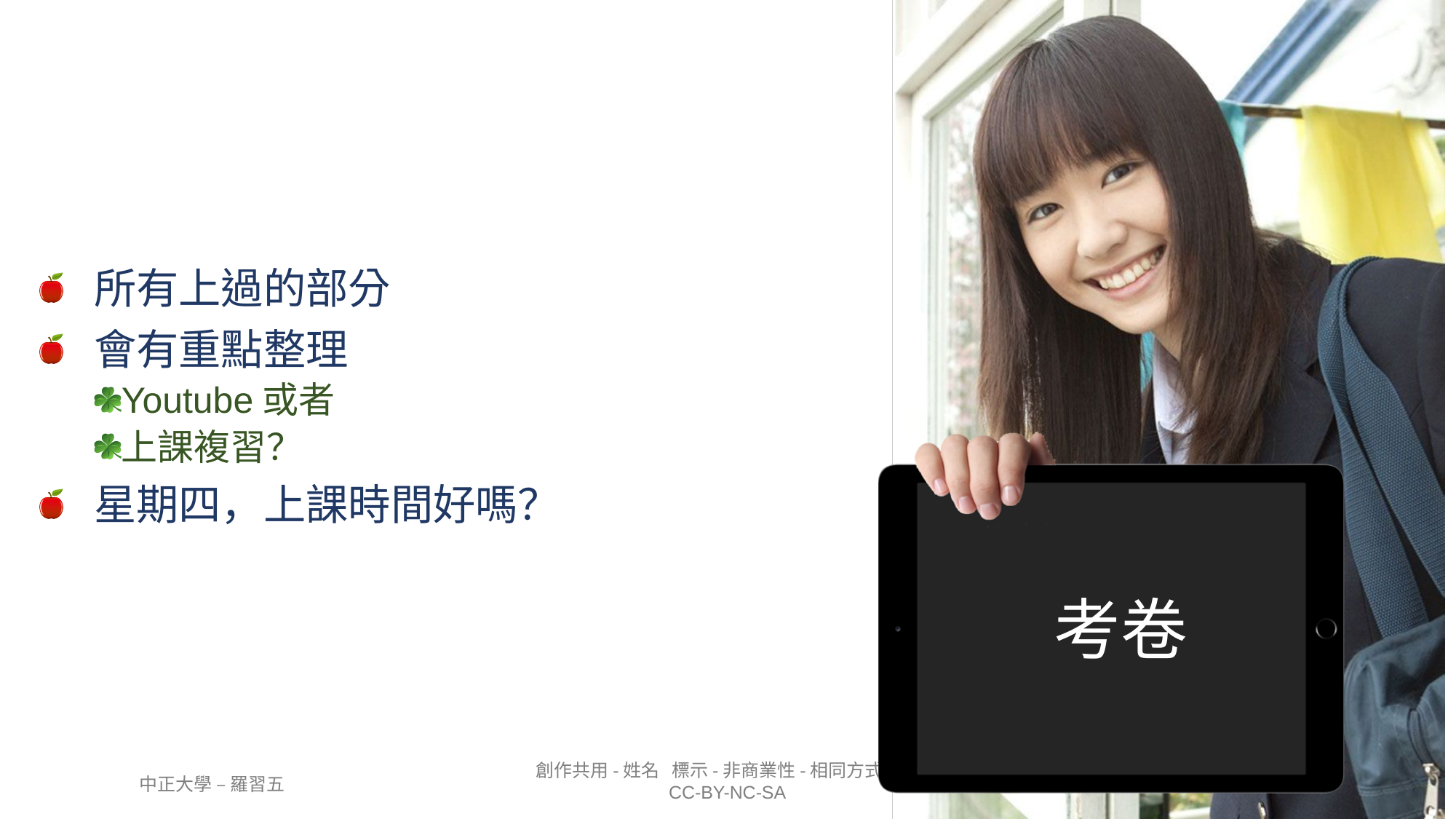

所有上過的部分
會有重點整理
Youtube或者
上課複習？
星期四，上課時間好嗎？
# 考卷